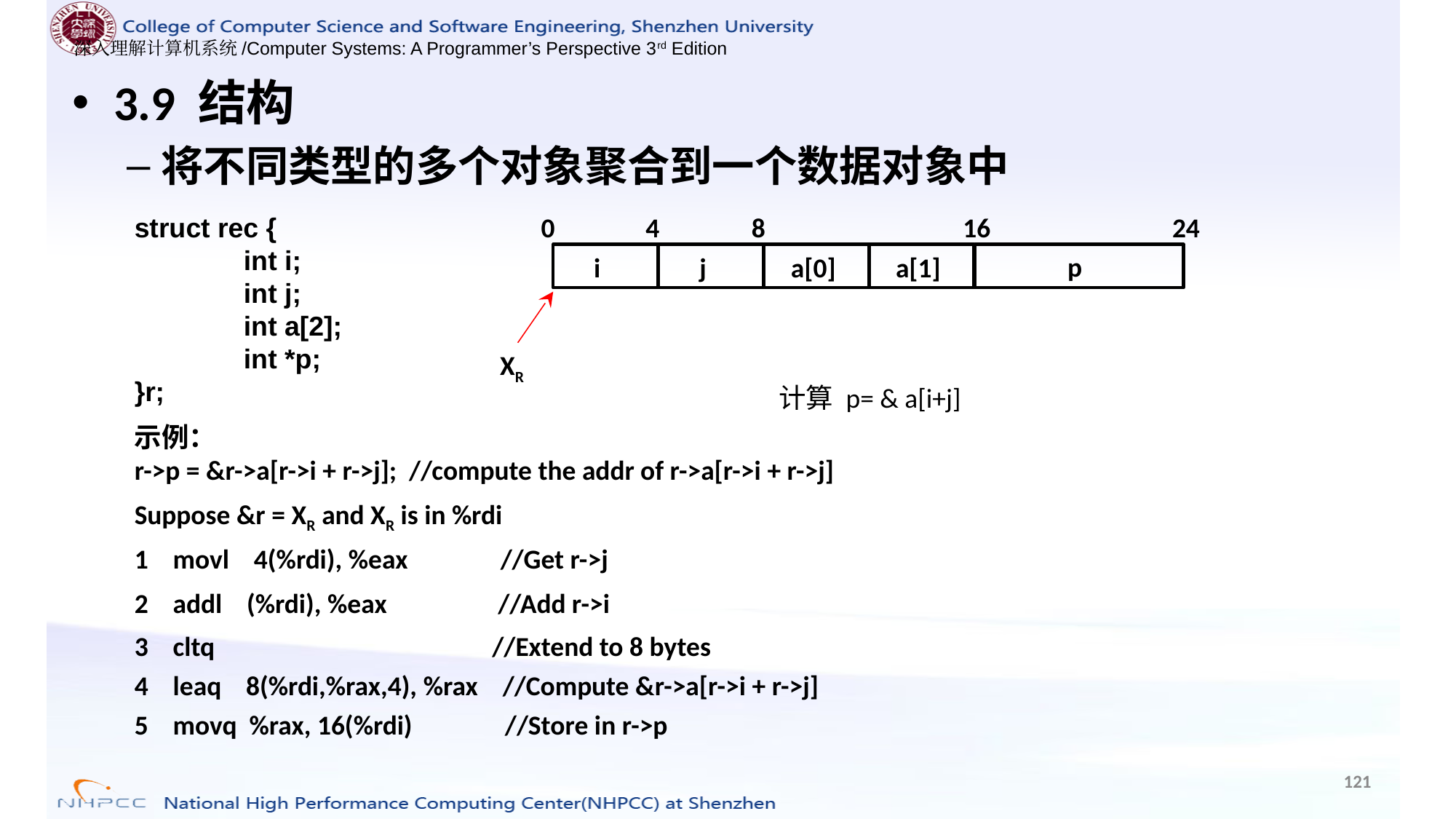

3.9 结构
将不同类型的多个对象聚合到一个数据对象中

struct rec {
	int i;
	int j;
	int a[2];
	int *p;
}r;
  0

  i
  4

  j
  8

  a[0]
  a[1]
  16
  24
  p

    XR
计算 p= & a[i+j]
示例：
r->p = &r->a[r->i + r->j];  //compute the addr of r->a[r->i + r->j]

Suppose &r = XR and XR is in %rdi
1    movl    4(%rdi), %eax               //Get r->j
2    addl    (%rdi), %eax                  //Add r->i
3    cltq                                             //Extend to 8 bytes
4    leaq    8(%rdi,%rax,4), %rax    //Compute &r->a[r->i + r->j]
5    movq  %rax, 16(%rdi)               //Store in r->p
121